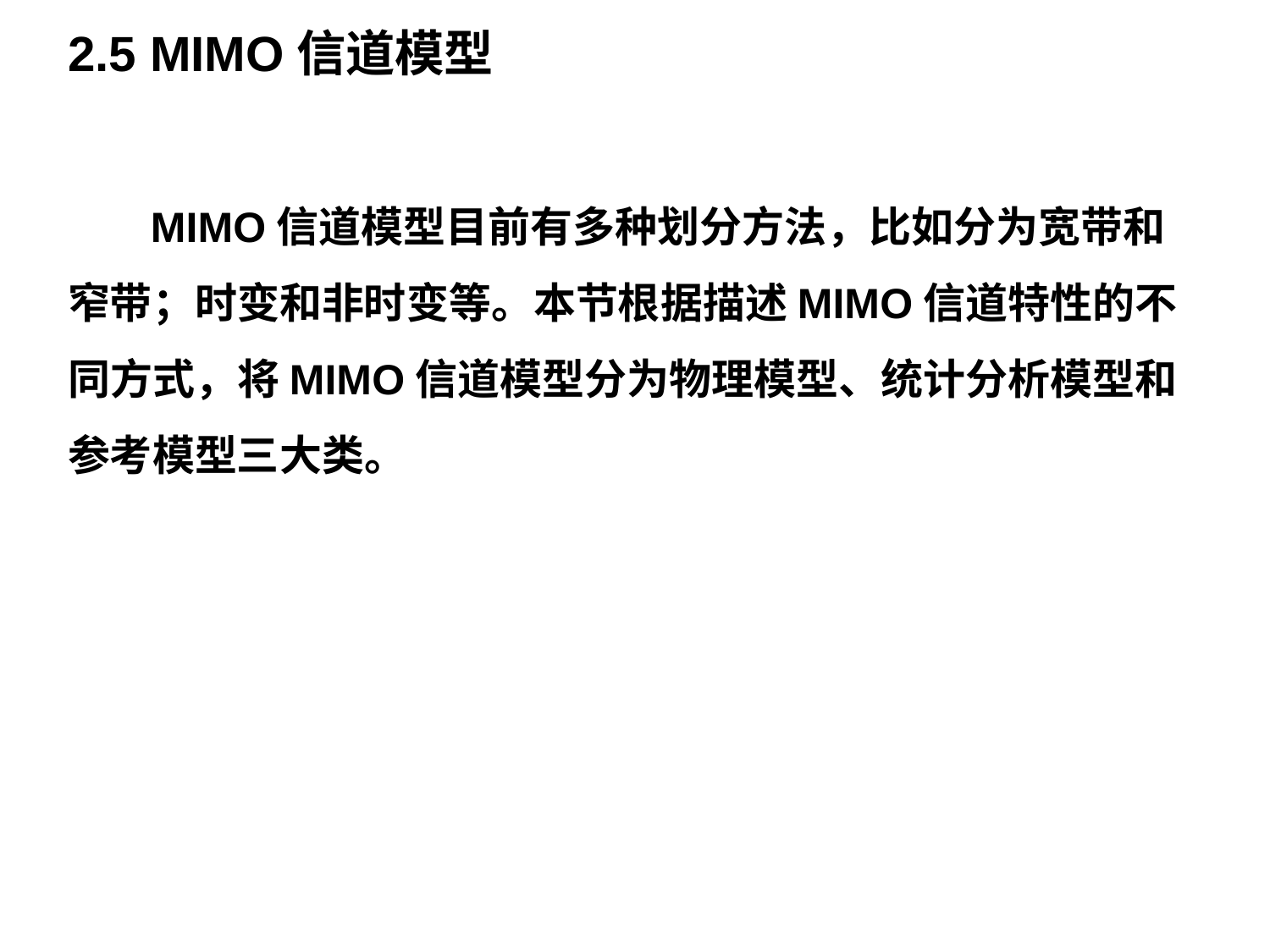

2.5 MIMO信道模型

       MIMO信道模型目前有多种划分方法，比如分为宽带和窄带；时变和非时变等。本节根据描述MIMO信道特性的不同方式，将MIMO信道模型分为物理模型、统计分析模型和参考模型三大类。